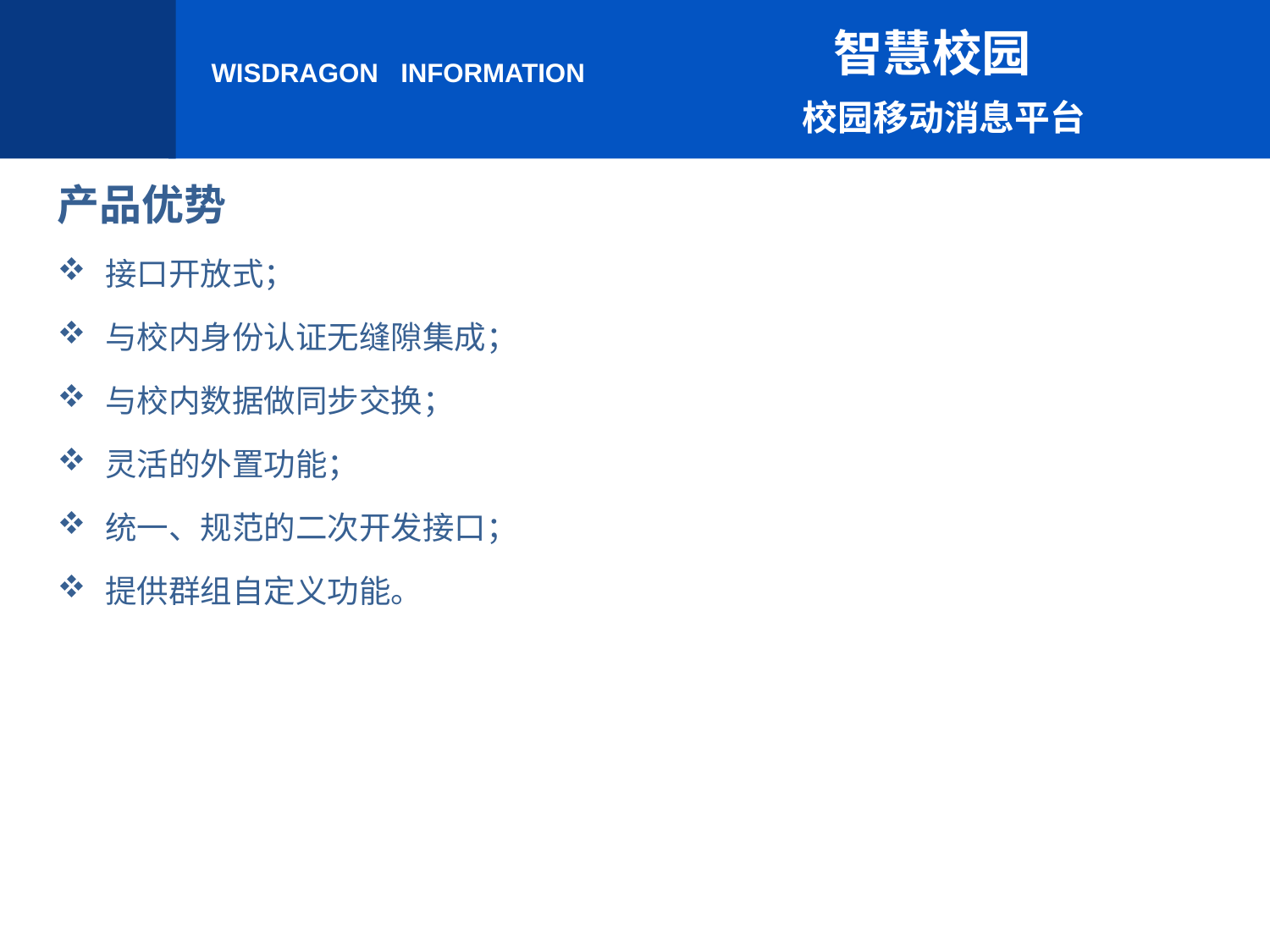

智慧校园
 校园移动消息平台
产品优势
接口开放式；
与校内身份认证无缝隙集成；
与校内数据做同步交换；
灵活的外置功能；
统一、规范的二次开发接口；
提供群组自定义功能。